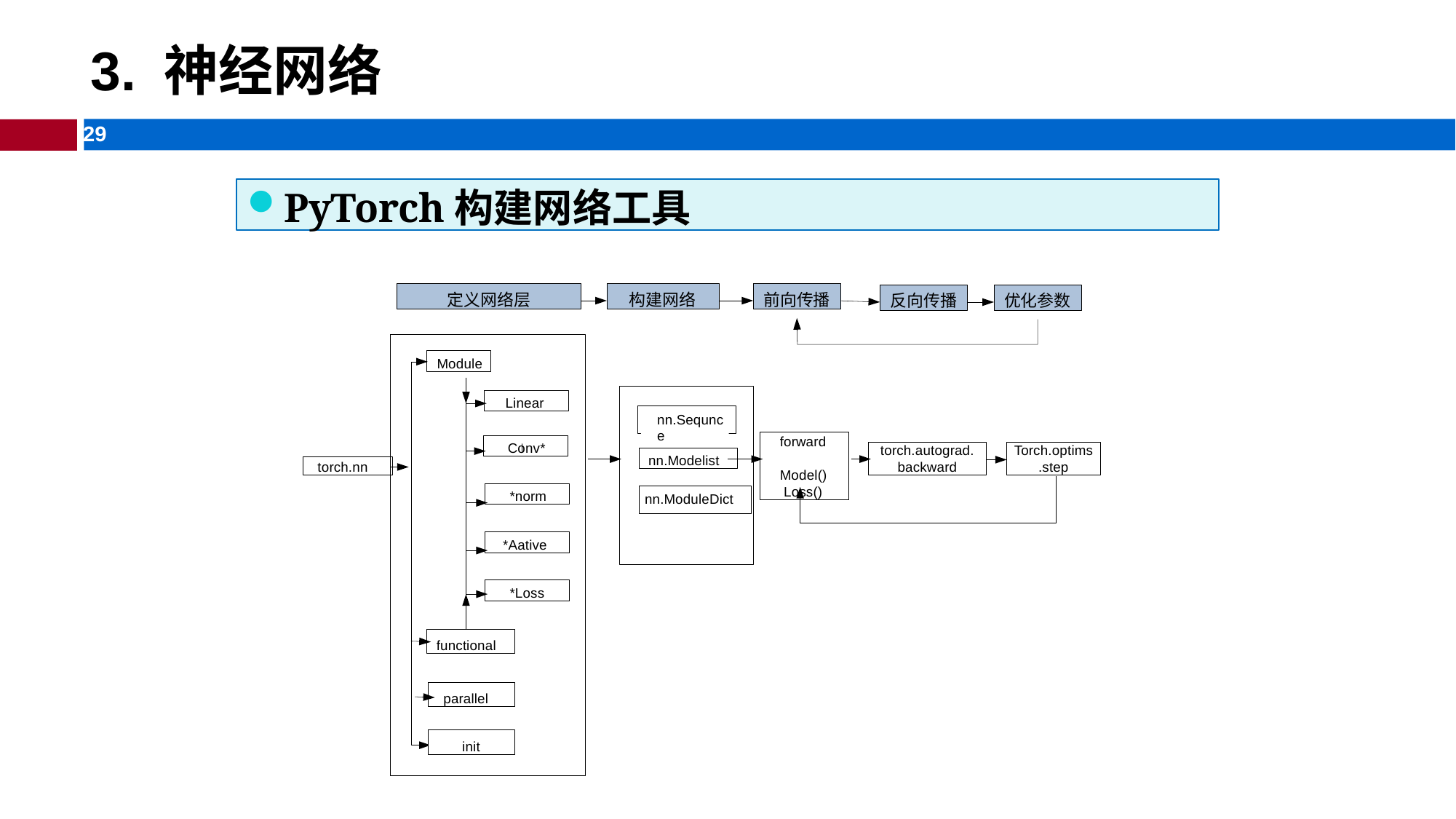

# 3. 神经网络
PyTorch构建网络工具
定义网络层
构建网络
前向传播
反向传播
优化参数

Module

Linear

nn.Sequnce

forward  Model()  Loss()
Conv*
torch.autograd.
backward
Torch.optims
.step

nn.Modelist

torch.nn
*norm

nn.ModuleDict
*Aative
*Loss
functional
parallel
init